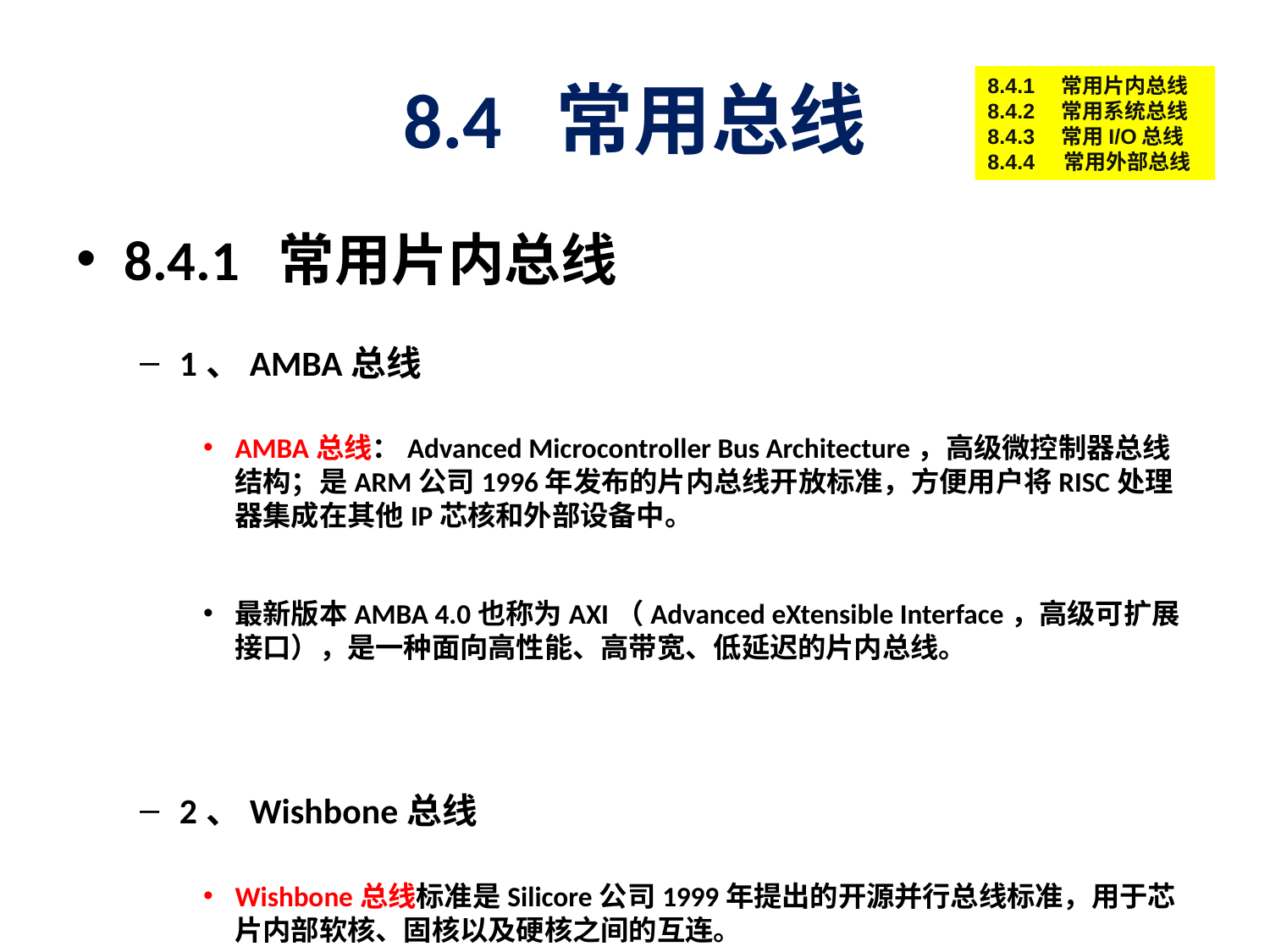

# 8.4  常用总线
8.4.1　常用片内总线
8.4.2　常用系统总线
8.4.3　常用I/O总线
8.4.4    常用外部总线
8.4.1  常用片内总线

1、AMBA总线

AMBA总线：Advanced Microcontroller Bus Architecture，高级微控制器总线结构；是ARM公司1996年发布的片内总线开放标准，方便用户将RISC处理器集成在其他IP芯核和外部设备中。

最新版本AMBA 4.0也称为AXI（Advanced eXtensible Interface，高级可扩展接口），是一种面向高性能、高带宽、低延迟的片内总线。

2、Wishbone总线

Wishbone总线标准是Silicore公司1999年提出的开源并行总线标准，用于芯片内部软核、固核以及硬核之间的互连。